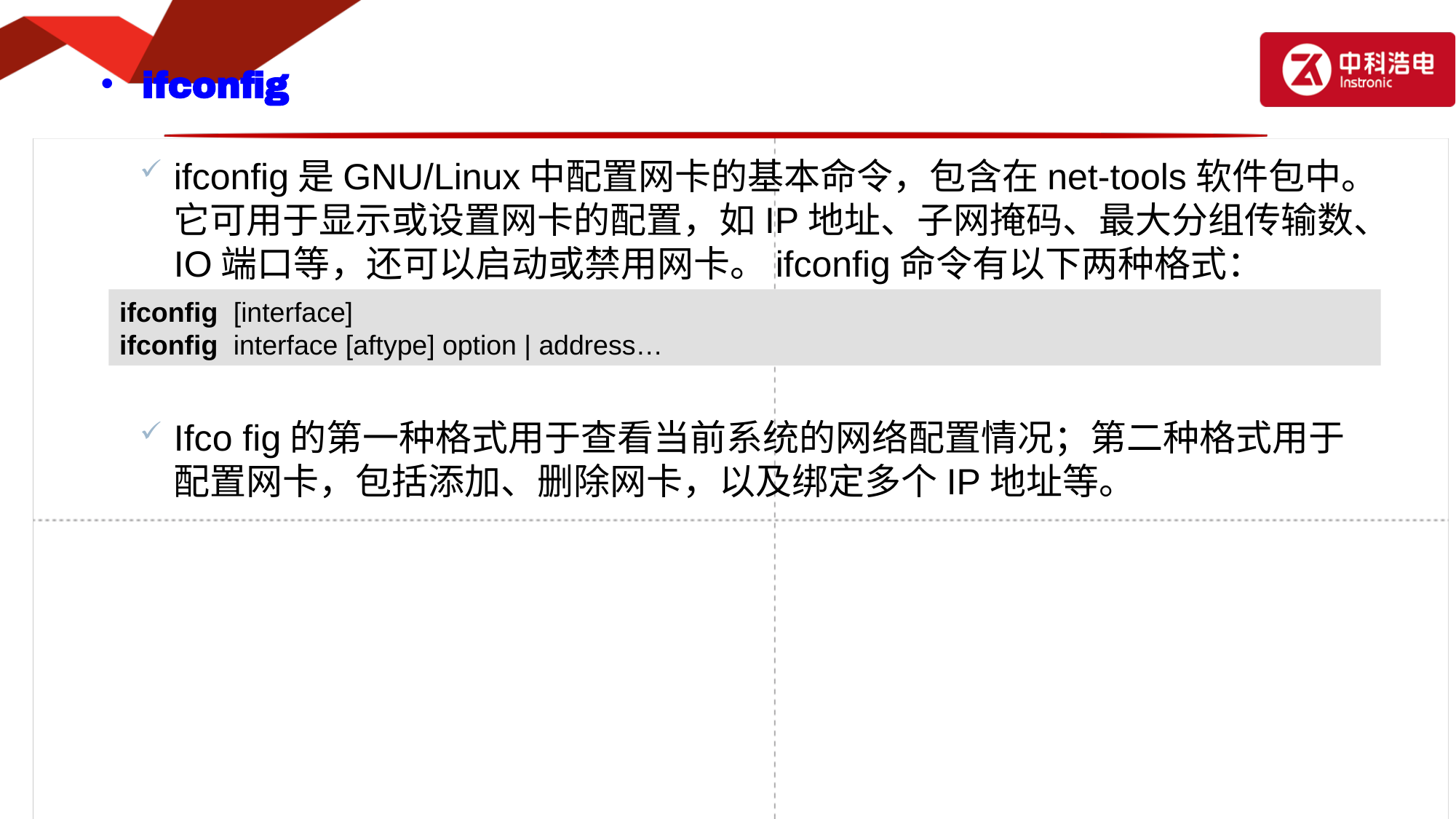

# ifconfig
ifconfig是GNU/Linux中配置网卡的基本命令，包含在net-tools软件包中。它可用于显示或设置网卡的配置，如IP地址、子网掩码、最大分组传输数、IO端口等，还可以启动或禁用网卡。ifconfig命令有以下两种格式：

Ifco fig的第一种格式用于查看当前系统的网络配置情况；第二种格式用于配置网卡，包括添加、删除网卡，以及绑定多个IP地址等。

ifconfig  [interface]
ifconfig  interface [aftype] option | address…